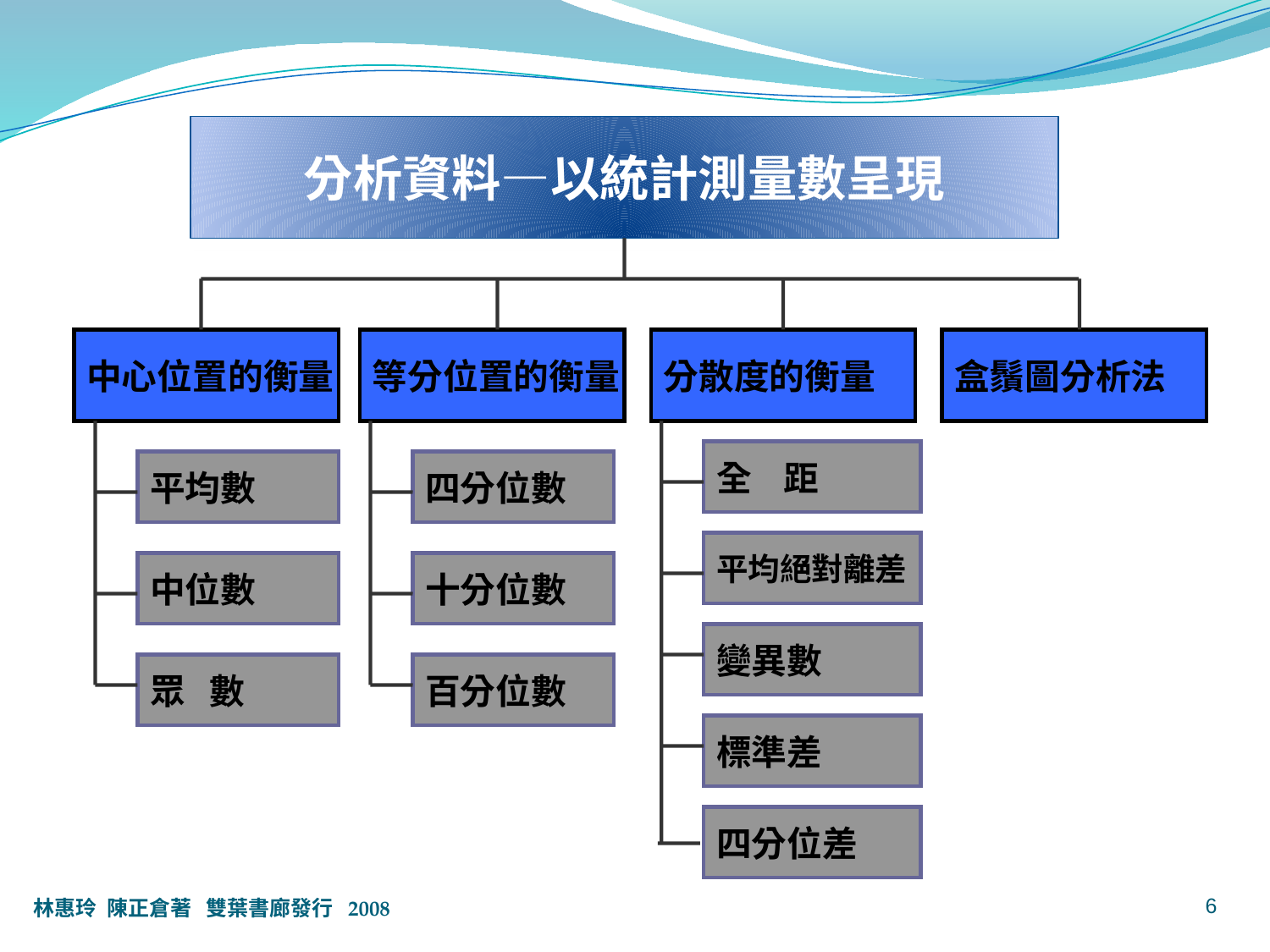

分析資料—以統計測量數呈現

中心位置的衡量

平均數
中位數
眾   數

等分位置的衡量
分散度的衡量
盒鬚圖分析法

全    距
四分位數
平均絕對離差
十分位數
變異數
百分位數
標準差
四分位差
6
林惠玲  陳正倉著   雙葉書廊發行  2008